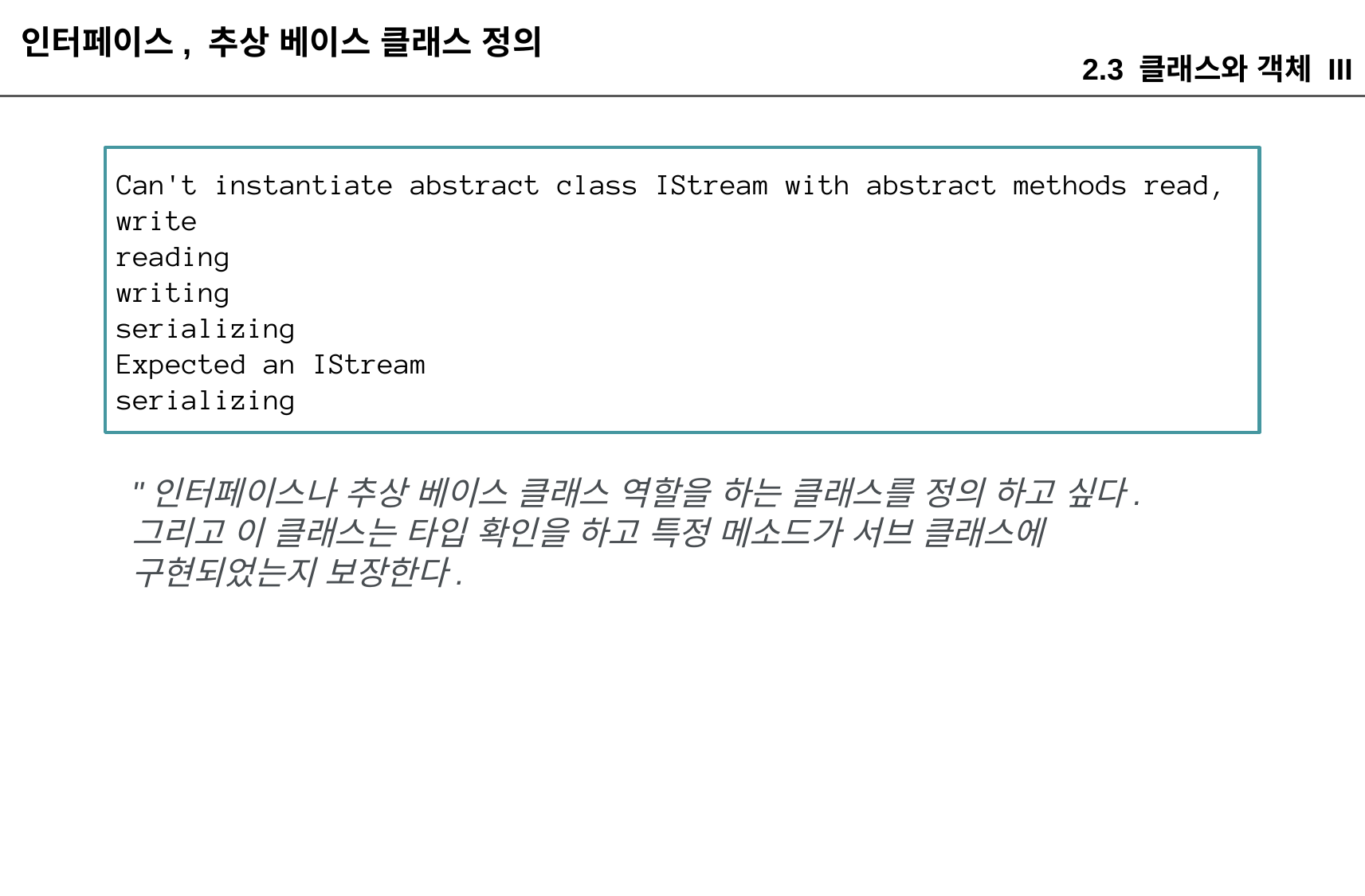

인터페이스, 추상 베이스 클래스 정의
2.3 클래스와 객체 III
Can't instantiate abstract class IStream with abstract methods read, write
reading
writing
serializing
Expected an IStream
serializing
"인터페이스나 추상 베이스 클래스 역할을 하는 클래스를 정의 하고 싶다. 그리고 이 클래스는 타입 확인을 하고 특정 메소드가 서브 클래스에 구현되었는지 보장한다.